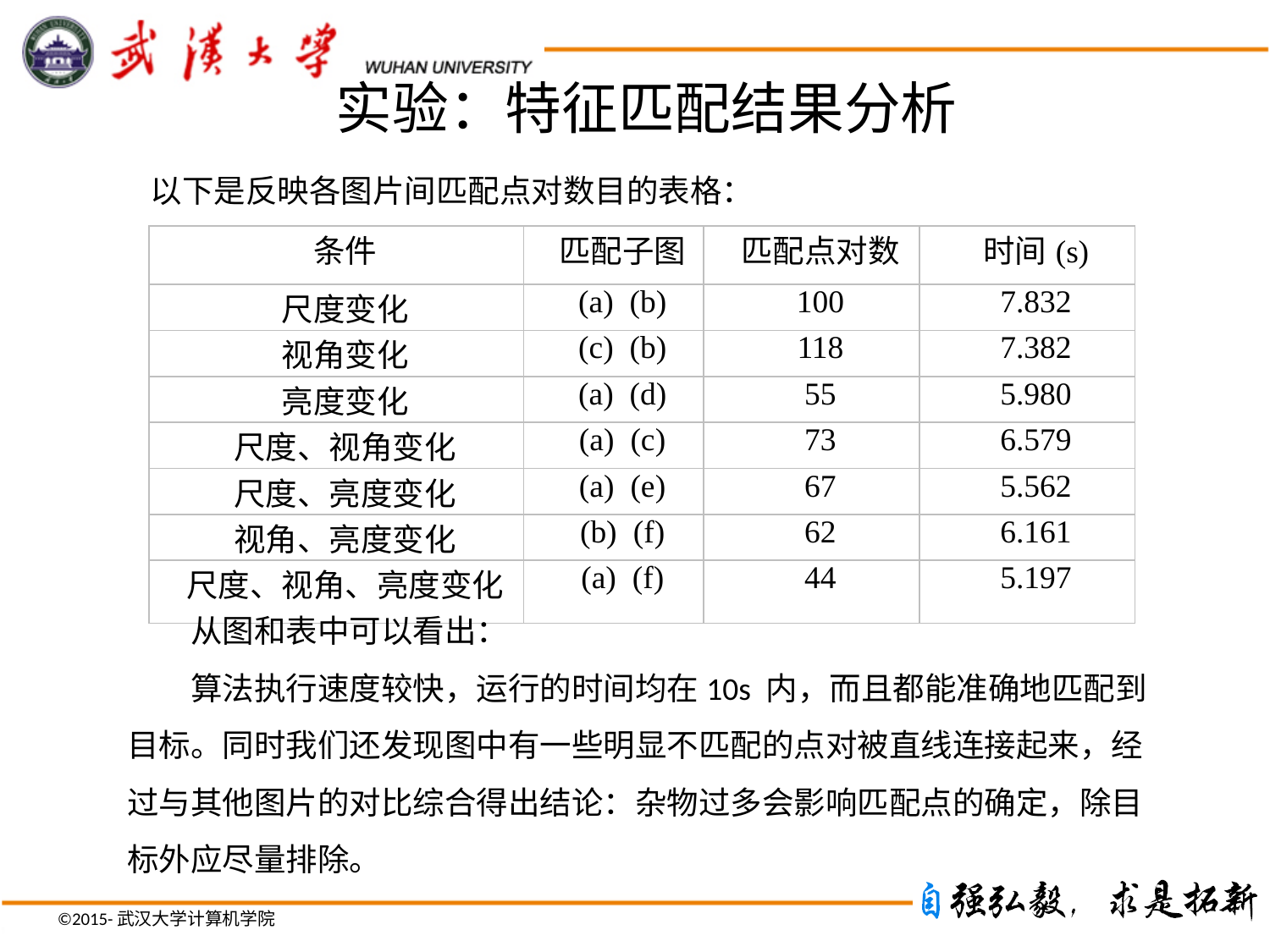

# 实验：特征匹配结果分析
以下是反映各图片间匹配点对数目的表格：
| 条件 | 匹配子图 | 匹配点对数 | 时间(s) |
| --- | --- | --- | --- |
| 尺度变化 | (a) (b) | 100 | 7.832 |
| 视角变化 | (c) (b) | 118 | 7.382 |
| 亮度变化 | (a) (d) | 55 | 5.980 |
| 尺度、视角变化 | (a) (c) | 73 | 6.579 |
| 尺度、亮度变化 | (a) (e) | 67 | 5.562 |
| 视角、亮度变化 | (b) (f) | 62 | 6.161 |
| 尺度、视角、亮度变化 | (a) (f) | 44 | 5.197 |
从图和表中可以看出：
算法执行速度较快，运行的时间均在10s 内，而且都能准确地匹配到目标。同时我们还发现图中有一些明显不匹配的点对被直线连接起来，经过与其他图片的对比综合得出结论：杂物过多会影响匹配点的确定，除目标外应尽量排除。